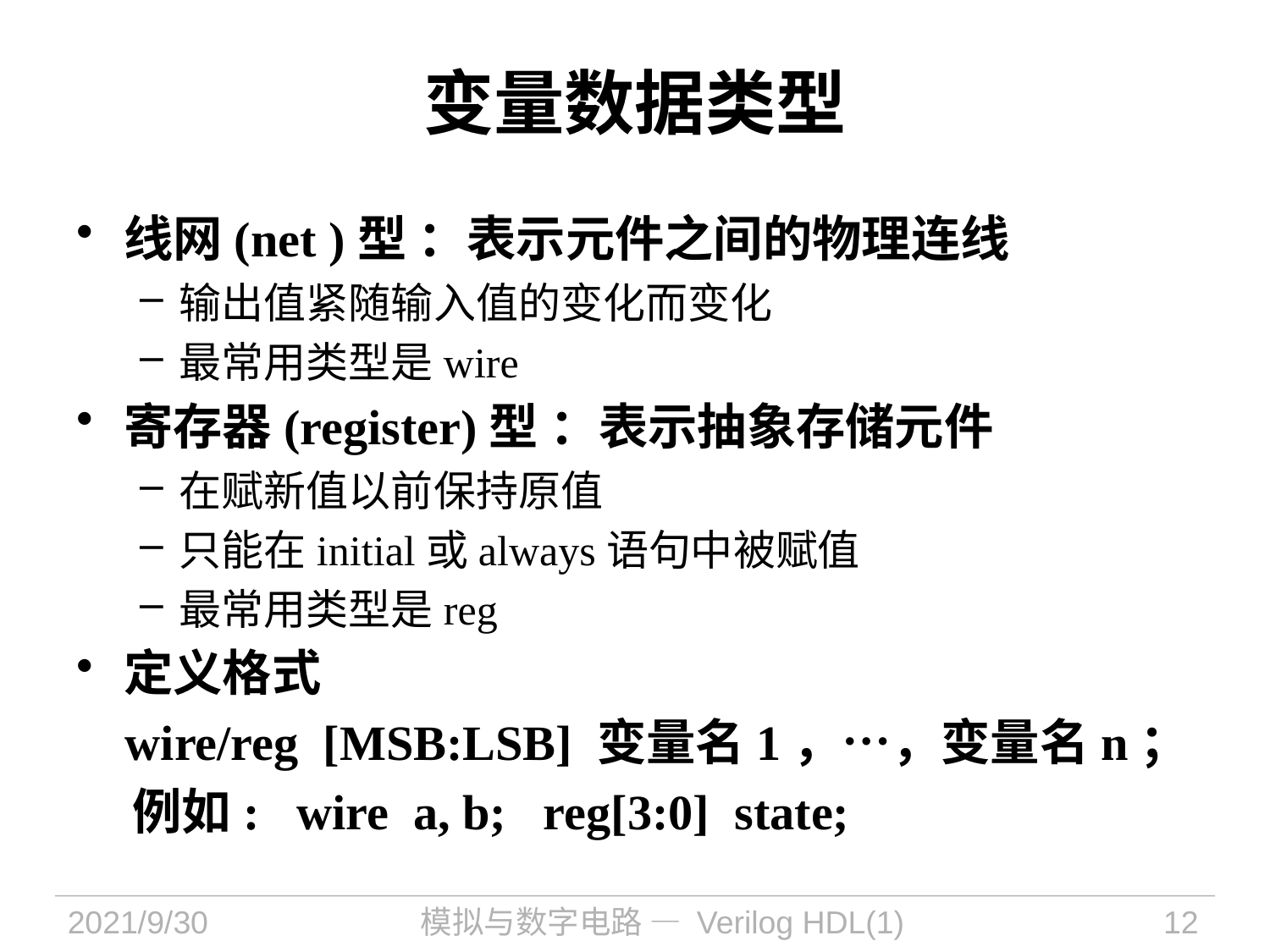

# 变量数据类型
线网(net )型 ：表示元件之间的物理连线
输出值紧随输入值的变化而变化
最常用类型是wire
寄存器(register)型 ：表示抽象存储元件
在赋新值以前保持原值
只能在initial或always语句中被赋值
最常用类型是reg
定义格式
    wire/reg  [MSB:LSB] 变量名1，…，变量名n；
    例如:   wire  a, b;   reg[3:0]  state;
2021/9/30
模拟与数字电路 — Verilog HDL(1)
12